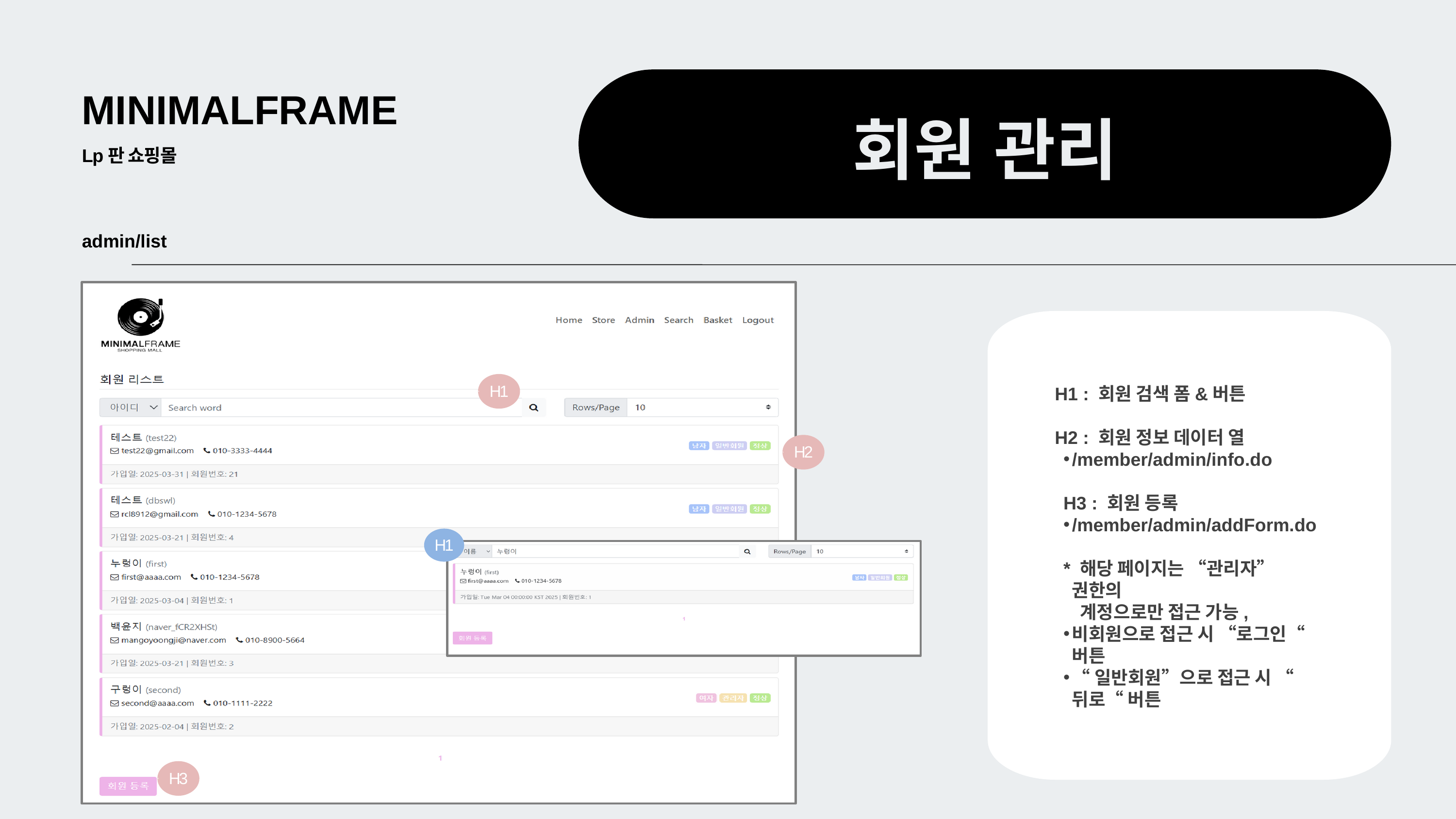

MINIMALFRAME
회원 관리
Lp판 쇼핑몰
admin/list

H1

H2

H1

H3

H1 : 회원 검색 폼&버튼

H2 : 회원 정보 데이터 열
/member/admin/info.do

H3 : 회원 등록
/member/admin/addForm.do

* 해당 페이지는 “관리자” 권한의
   계정으로만 접근 가능,
비회원으로 접근 시 “로그인“ 버튼
“일반회원”으로 접근 시 “뒤로“ 버튼